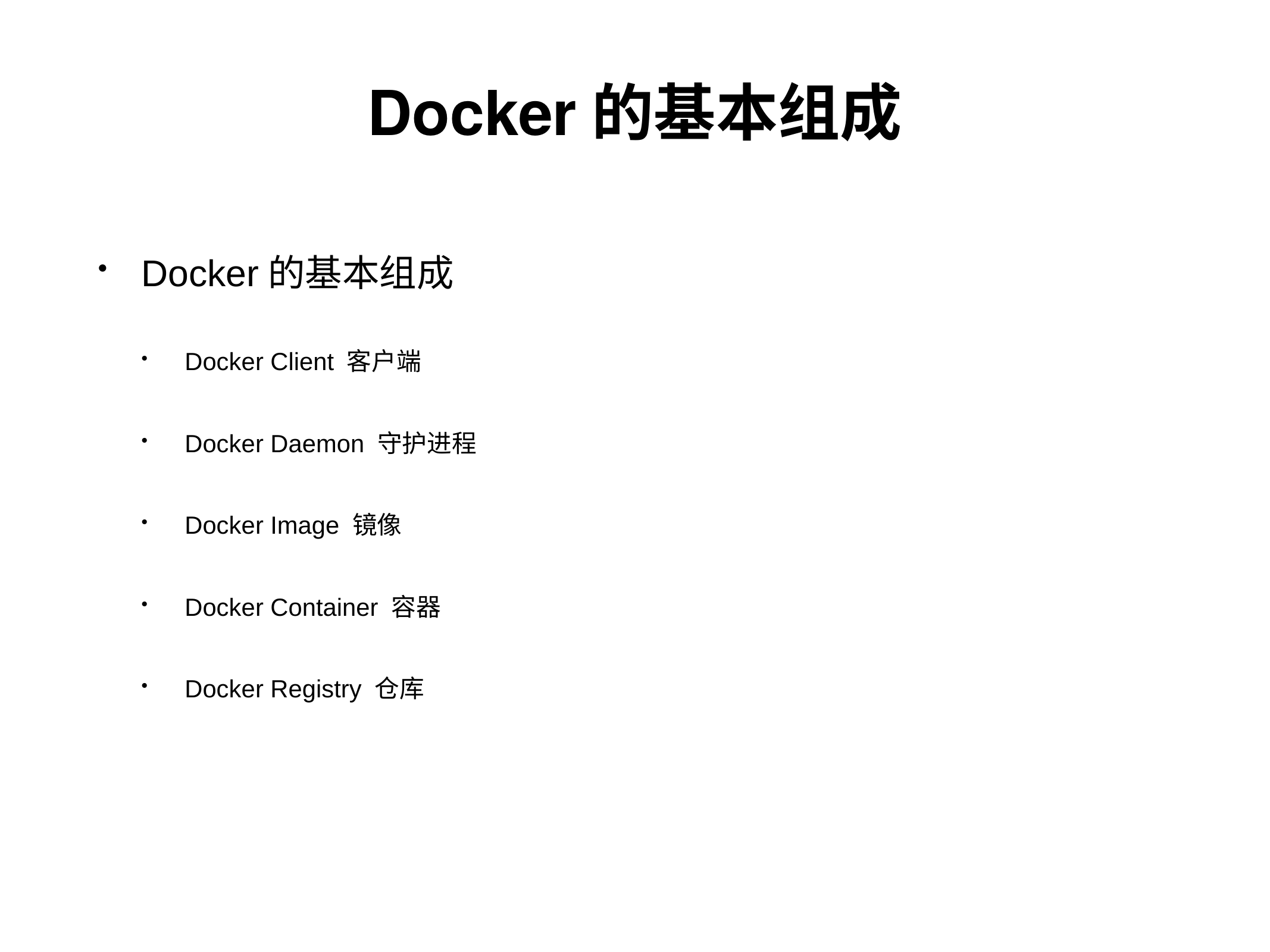

# Docker的基本组成
Docker的基本组成
Docker Client 客户端
Docker Daemon 守护进程
Docker Image 镜像
Docker Container 容器
Docker Registry 仓库